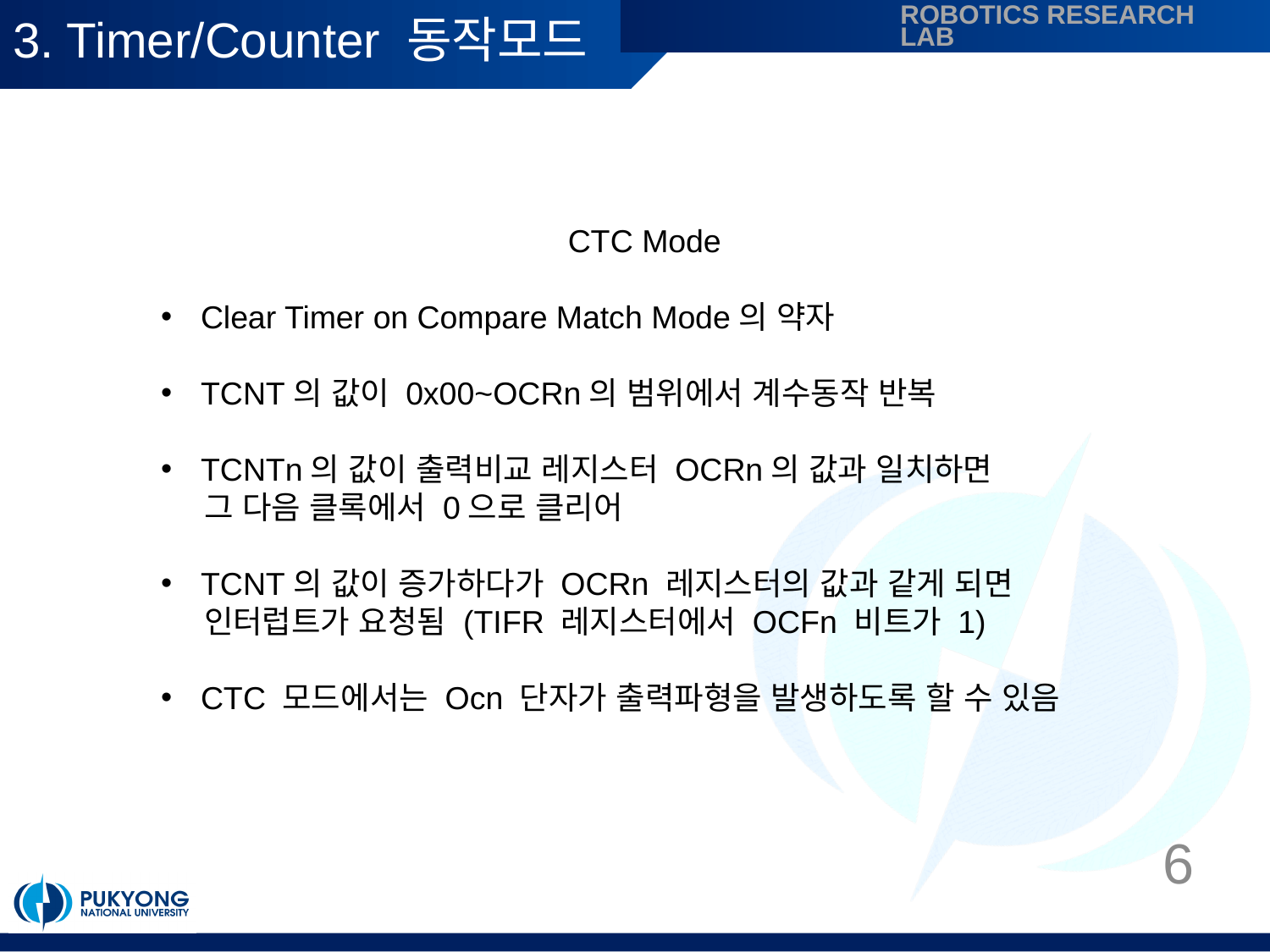

# 3. Timer/Counter 동작모드
CTC Mode

Clear Timer on Compare Match Mode의 약자

TCNT의 값이 0x00~OCRn의 범위에서 계수동작 반복

TCNTn의 값이 출력비교 레지스터 OCRn의 값과 일치하면
    그 다음 클록에서 0으로 클리어

TCNT의 값이 증가하다가 OCRn 레지스터의 값과 같게 되면
    인터럽트가 요청됨 (TIFR 레지스터에서 OCFn 비트가 1)

CTC 모드에서는 Ocn 단자가 출력파형을 발생하도록 할 수 있음

6